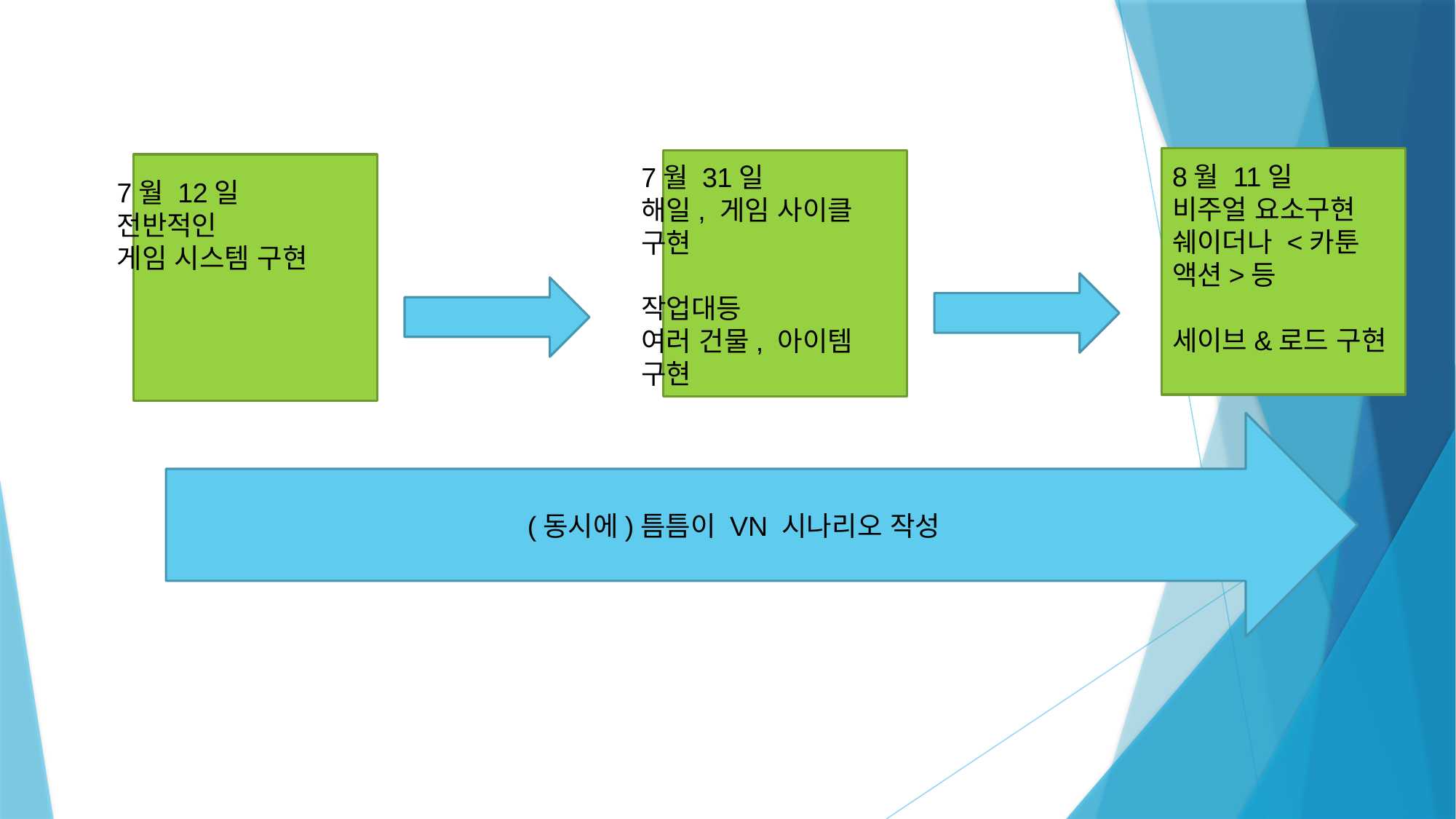

8월 11일
비주얼 요소구현
쉐이더나 <카툰 액션>등
세이브&로드 구현
7월 31일
해일, 게임 사이클
구현
작업대등
여러 건물, 아이템
구현
7월 12일
전반적인
게임 시스템 구현

(동시에)틈틈이 VN 시나리오 작성